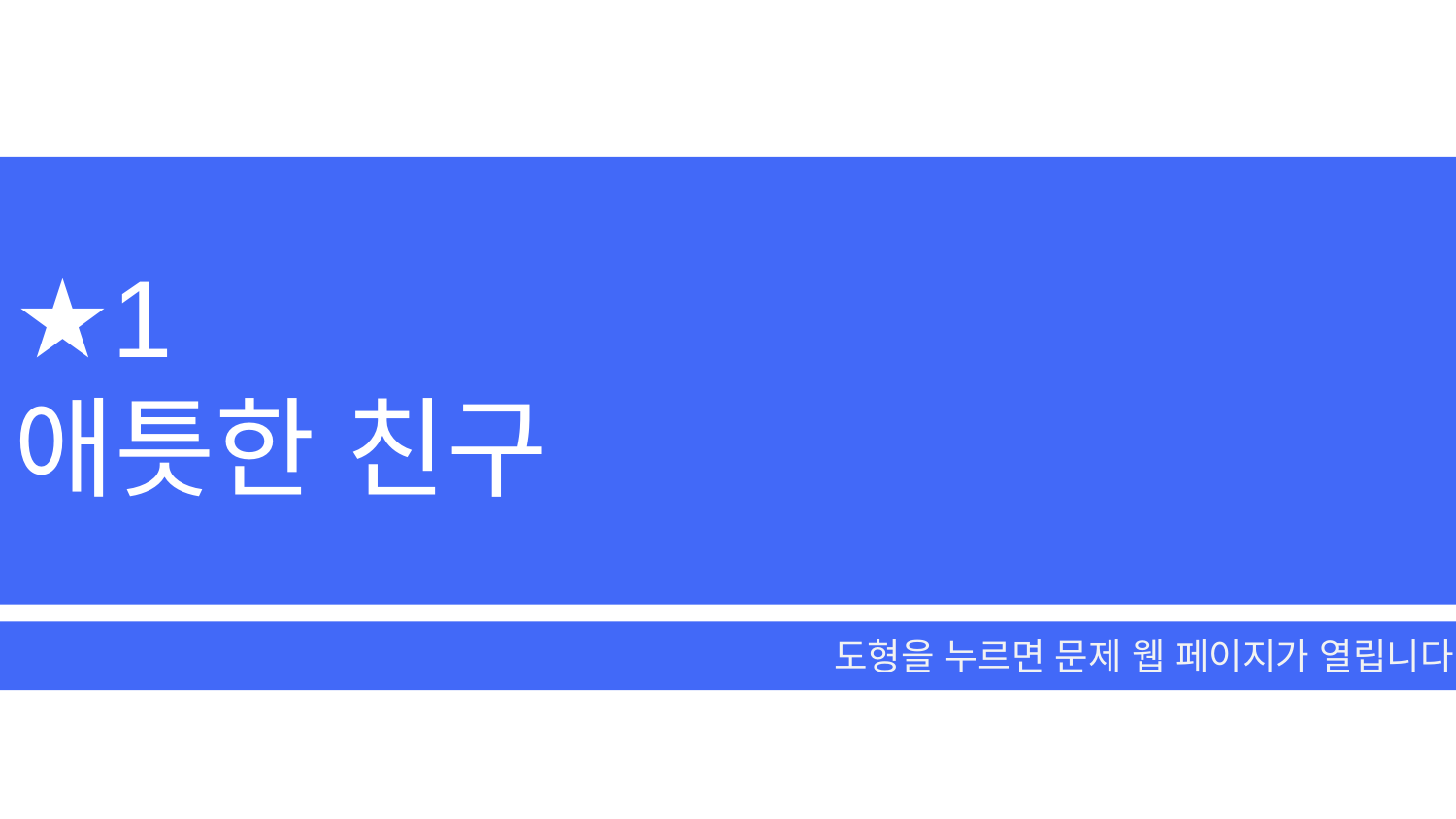

★1
애틋한 친구
도형을 누르면 문제 웹 페이지가 열립니다